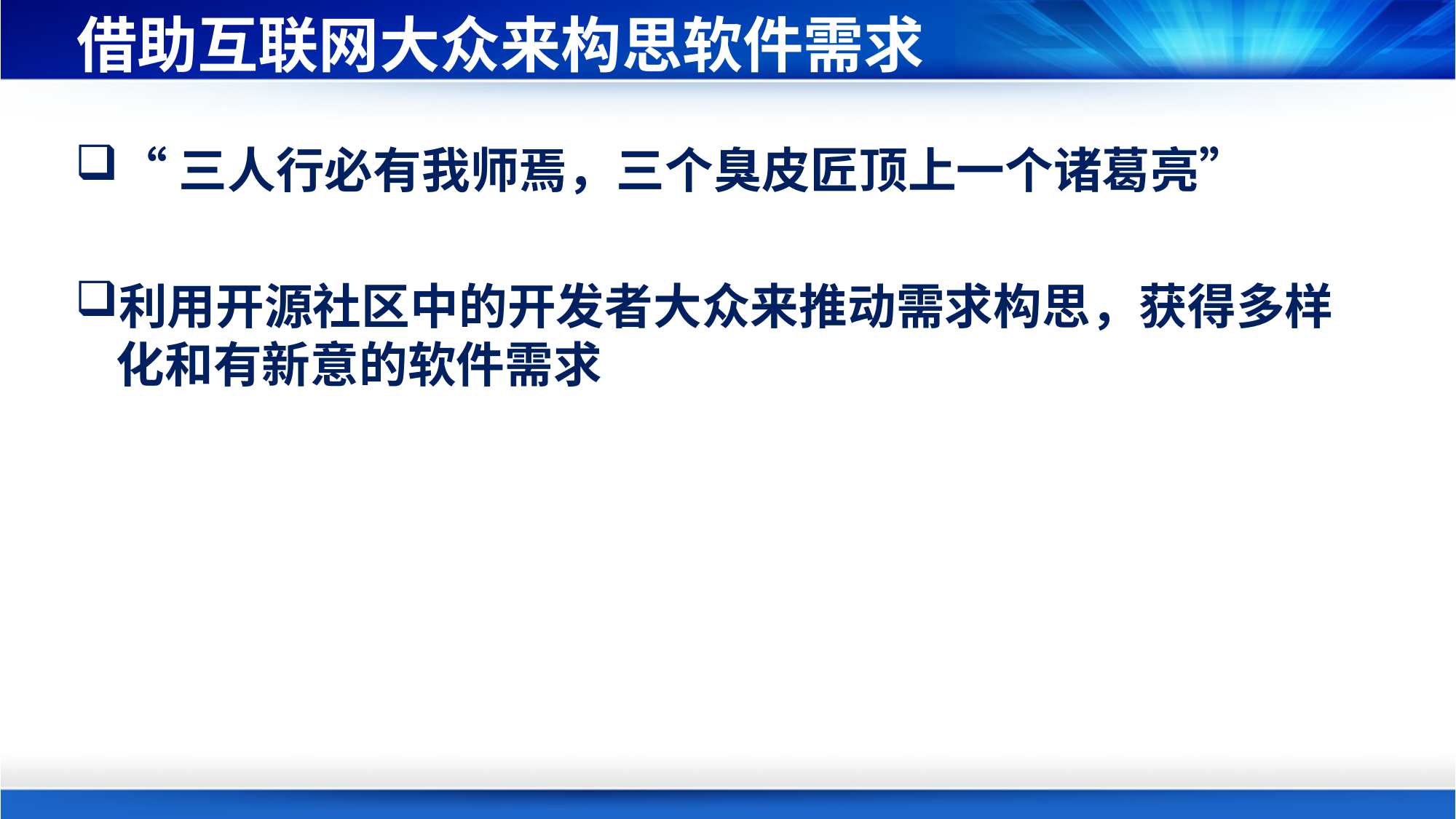

# 借助互联网大众来构思软件需求
“三人行必有我师焉，三个臭皮匠顶上一个诸葛亮”

利用开源社区中的开发者大众来推动需求构思，获得多样化和有新意的软件需求